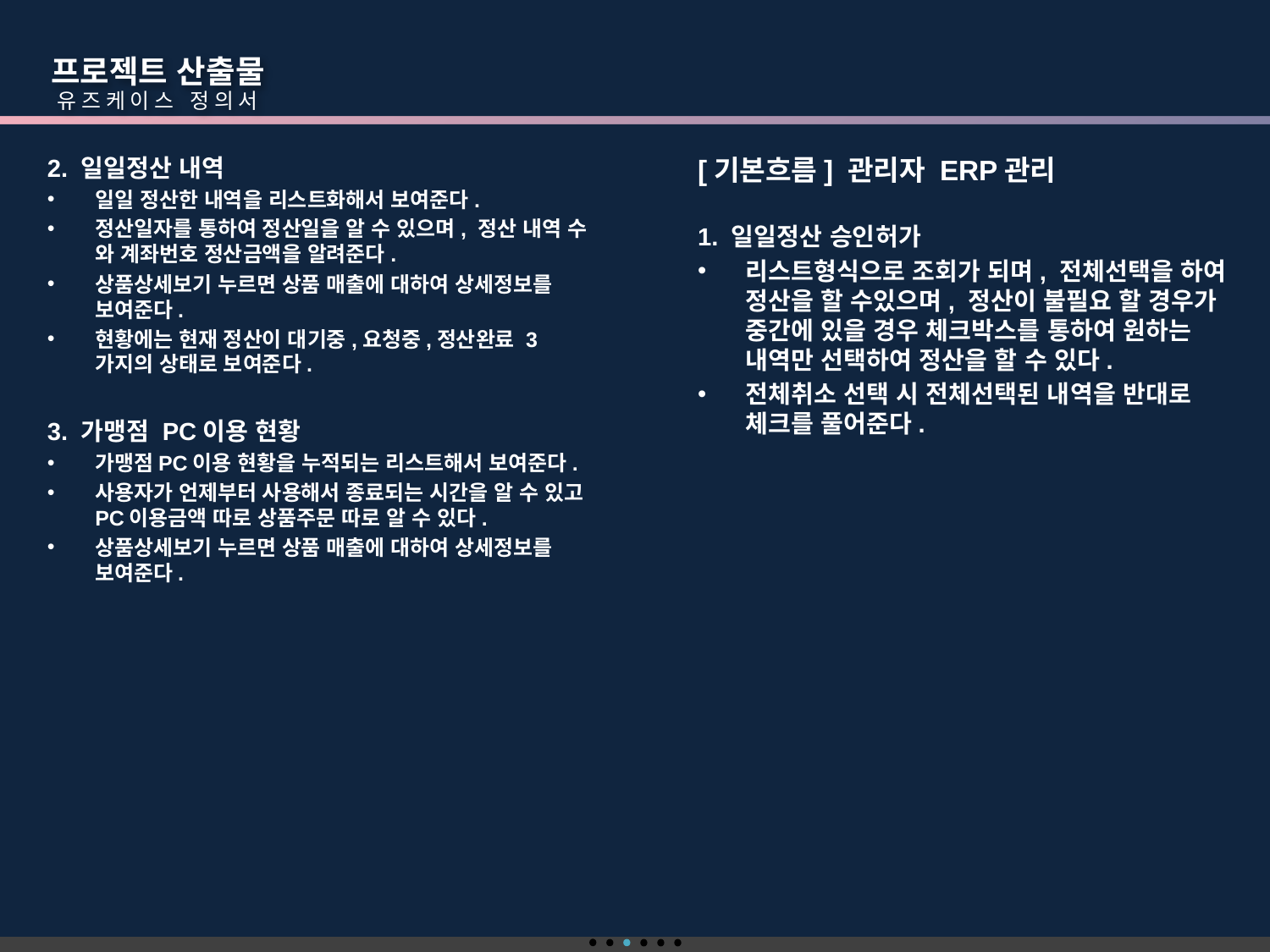

프로젝트 산출물
 유즈케이스 정의서
2. 일일정산 내역
일일 정산한 내역을 리스트화해서 보여준다.
정산일자를 통하여 정산일을 알 수 있으며, 정산 내역 수 와 계좌번호 정산금액을 알려준다.
상품상세보기 누르면 상품 매출에 대하여 상세정보를 보여준다.
현황에는 현재 정산이 대기중,요청중,정산완료 3가지의 상태로 보여준다.

3. 가맹점 PC이용 현황
가맹점PC이용 현황을 누적되는 리스트해서 보여준다.
사용자가 언제부터 사용해서 종료되는 시간을 알 수 있고 PC이용금액 따로 상품주문 따로 알 수 있다.
상품상세보기 누르면 상품 매출에 대하여 상세정보를 보여준다.

[기본흐름] 관리자 ERP관리

1. 일일정산 승인허가
리스트형식으로 조회가 되며, 전체선택을 하여 정산을 할 수있으며, 정산이 불필요 할 경우가 중간에 있을 경우 체크박스를 통하여 원하는 내역만 선택하여 정산을 할 수 있다.
전체취소 선택 시 전체선택된 내역을 반대로 체크를 풀어준다.